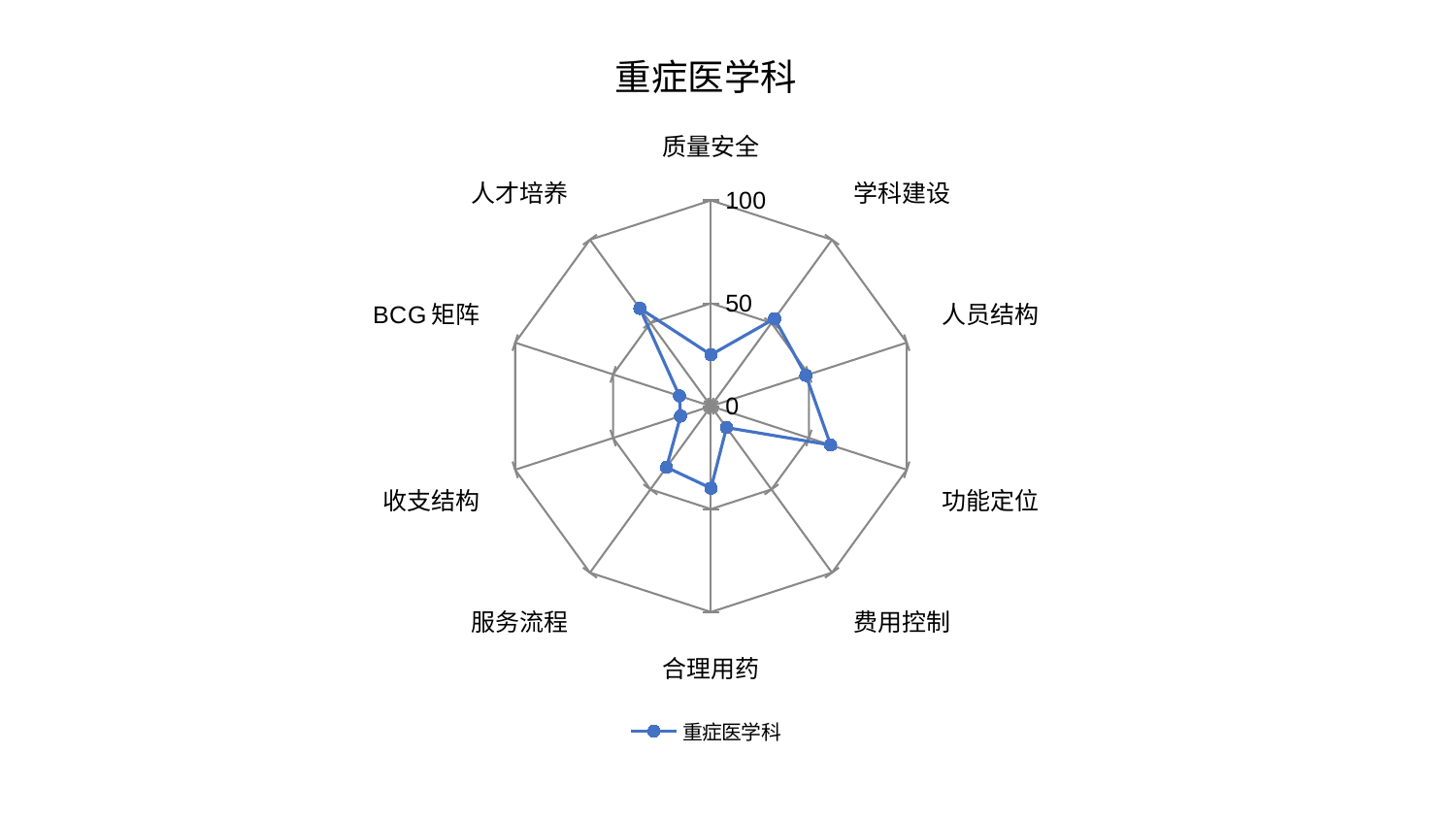

### Chart: 重症医学科

| Category | 重症医学科 |
|---|---|
| 质量安全 | 24.975807427383092 |
| 学科建设 | 52.612366362378495 |
| 人员结构 | 48.49497046010801 |
| 功能定位 | 61.121669492236144 |
| 费用控制 | 12.8677991662287 |
| 合理用药 | 39.8464326287164 |
| 服务流程 | 36.70895828097522 |
| 收支结构 | 15.52044989753823 |
| BCG矩阵 | 16.11098156164169 |
| 人才培养 | 58.76799040812643 |
105